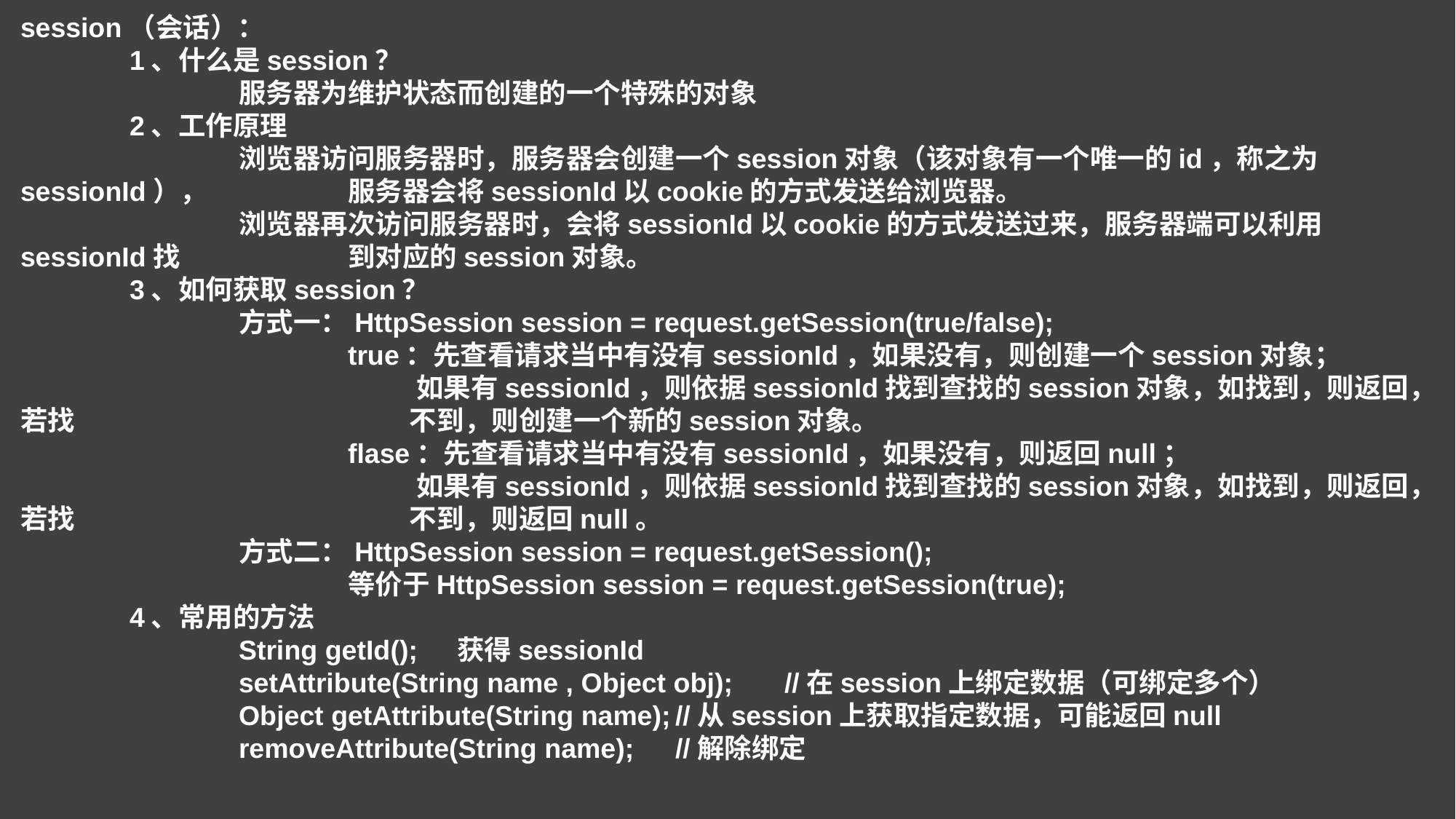

session（会话）：
	1、什么是session？
		服务器为维护状态而创建的一个特殊的对象
	2、工作原理
		浏览器访问服务器时，服务器会创建一个session对象（该对象有一个唯一的id，称之为sessionId），		服务器会将sessionId以cookie的方式发送给浏览器。
		浏览器再次访问服务器时，会将sessionId以cookie的方式发送过来，服务器端可以利用sessionId找		到对应的session对象。
	3、如何获取session？
		方式一：HttpSession session = request.getSession(true/false);
			true：先查看请求当中有没有sessionId，如果没有，则创建一个session对象；
			          如果有sessionId，则依据sessionId找到查找的session对象，如找到，则返回，若找			          不到，则创建一个新的session对象。
			flase：先查看请求当中有没有sessionId，如果没有，则返回null；
			          如果有sessionId，则依据sessionId找到查找的session对象，如找到，则返回，若找			          不到，则返回null。
		方式二：HttpSession session = request.getSession();
			等价于HttpSession session = request.getSession(true);
	4、常用的方法
		String getId();	获得sessionId
		setAttribute(String name , Object obj);	//在session上绑定数据（可绑定多个）
		Object getAttribute(String name);	//从session上获取指定数据，可能返回null
		removeAttribute(String name);	//解除绑定